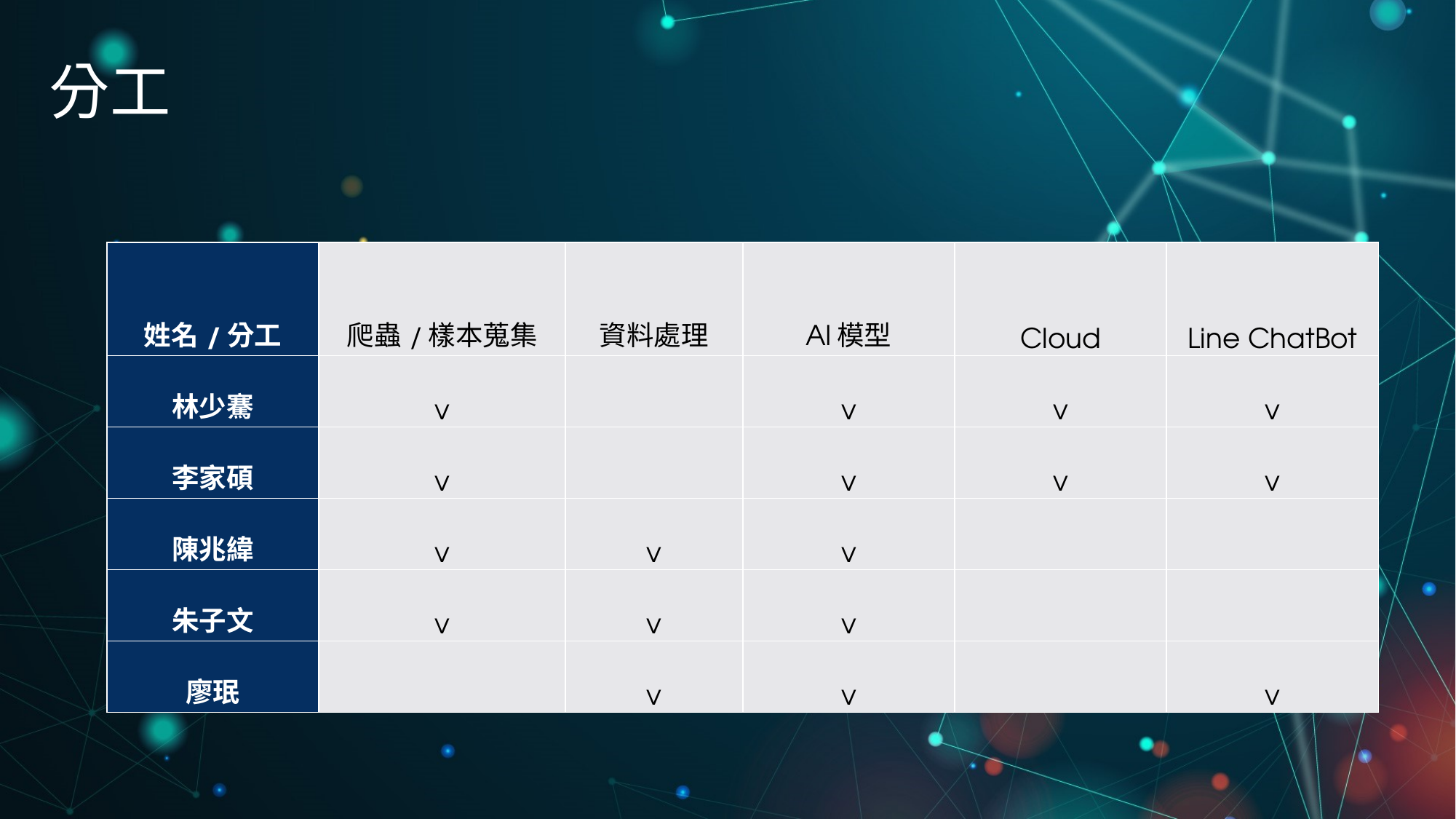

# 分工
| 姓名/分工 | 爬蟲/樣本蒐集 | 資料處理 | AI模型 | Cloud | Line ChatBot |
| --- | --- | --- | --- | --- | --- |
| 林少騫 | v |  | v | v | v |
| 李家碩 | v |  | v | v | v |
| 陳兆緯 | v | v | v |  |  |
| 朱子文 | v | v | v |  |  |
| 廖珉 |  | v | v |  | v |